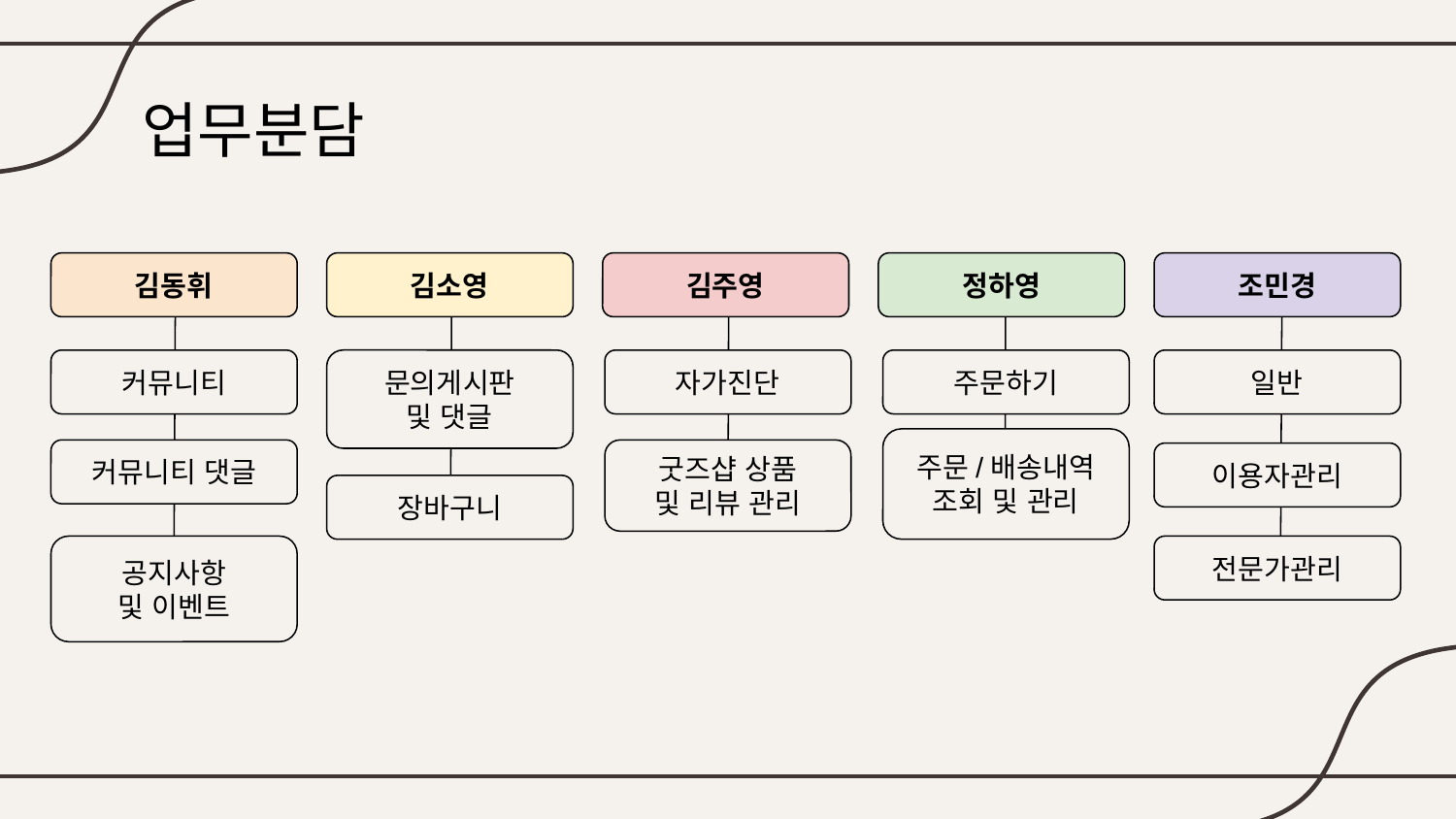

# 업무분담
김동휘
김소영
김주영
정하영
조민경
커뮤니티
문의게시판
및 댓글
자가진단
주문하기
일반
주문/배송내역
조회 및 관리
커뮤니티 댓글
굿즈샵 상품
및 리뷰 관리
이용자관리
장바구니
공지사항
및 이벤트
전문가관리